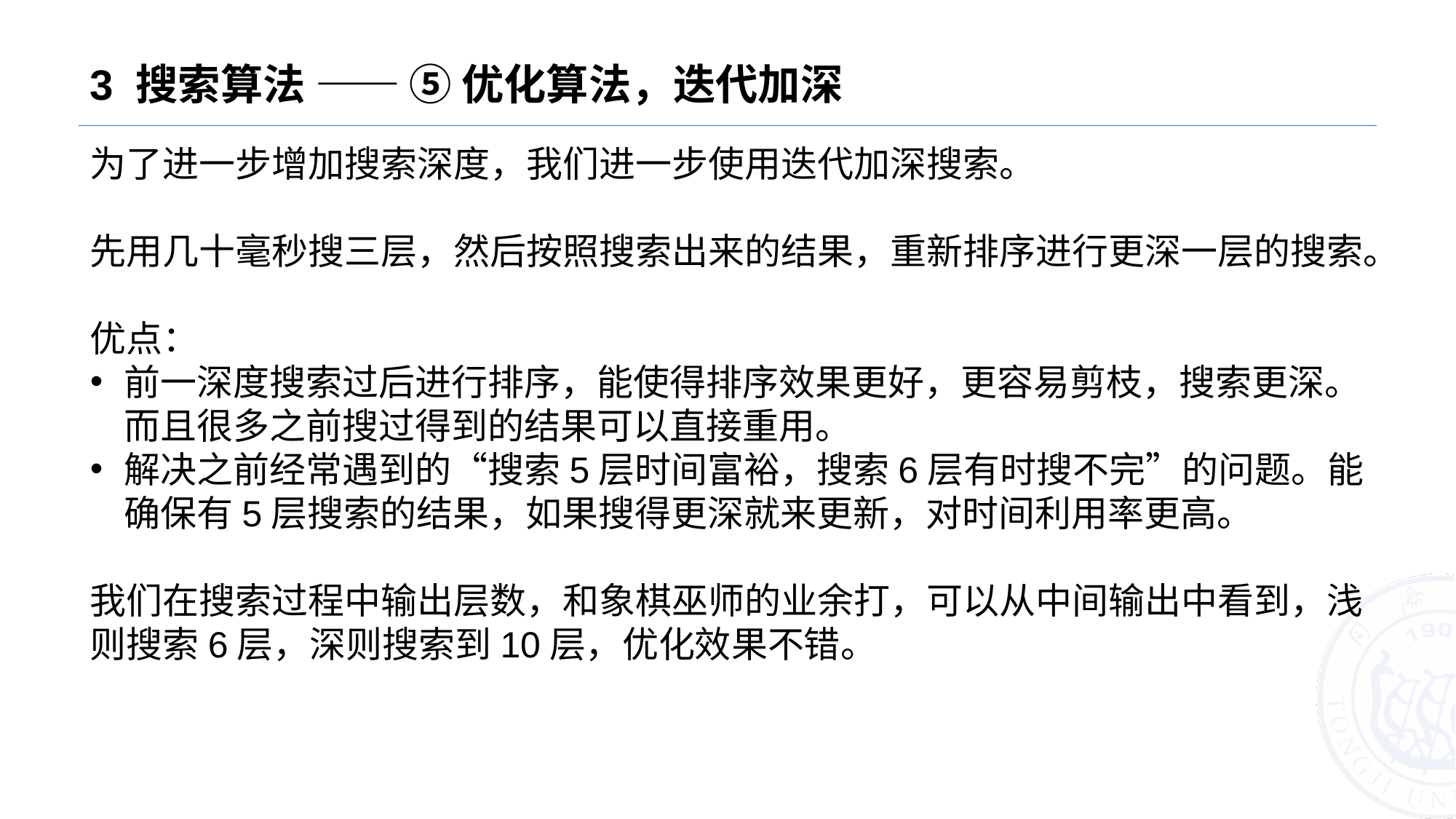

# 3 搜索算法 —— ⑤ 优化算法，迭代加深
为了进一步增加搜索深度，我们进一步使用迭代加深搜索。

先用几十毫秒搜三层，然后按照搜索出来的结果，重新排序进行更深一层的搜索。

优点：
前一深度搜索过后进行排序，能使得排序效果更好，更容易剪枝，搜索更深。而且很多之前搜过得到的结果可以直接重用。
解决之前经常遇到的“搜索5层时间富裕，搜索6层有时搜不完”的问题。能确保有5层搜索的结果，如果搜得更深就来更新，对时间利用率更高。

我们在搜索过程中输出层数，和象棋巫师的业余打，可以从中间输出中看到，浅则搜索6层，深则搜索到10层，优化效果不错。